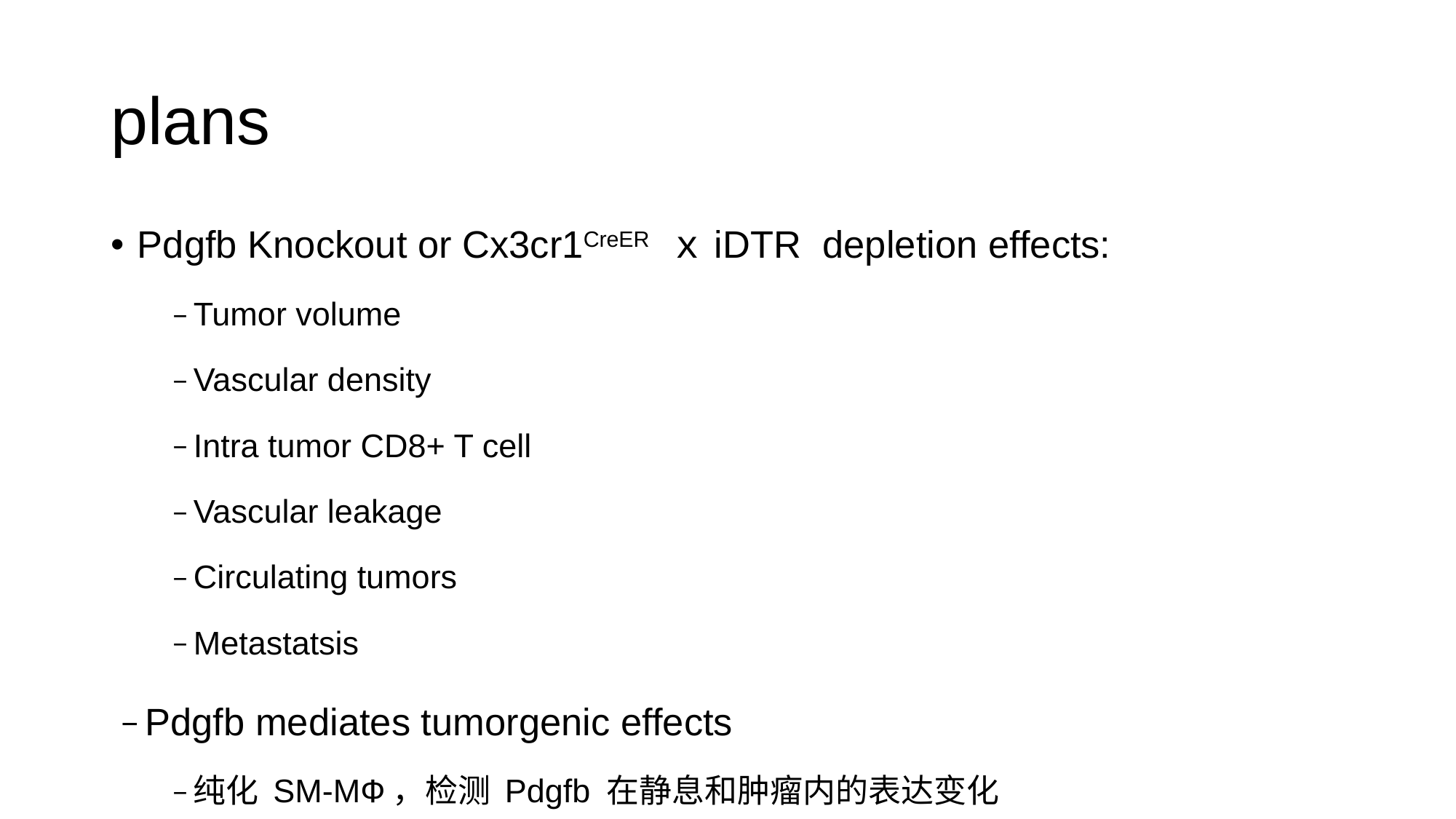

# plans
Pdgfb Knockout or Cx3cr1CreER ｘiDTR  depletion effects:
Tumor volume
Vascular density
Intra tumor CD8+ T cell
Vascular leakage
Circulating tumors
Metastatsis
Pdgfb mediates tumorgenic effects
纯化 SM-MФ，检测 Pdgfb 在静息和肿瘤内的表达变化